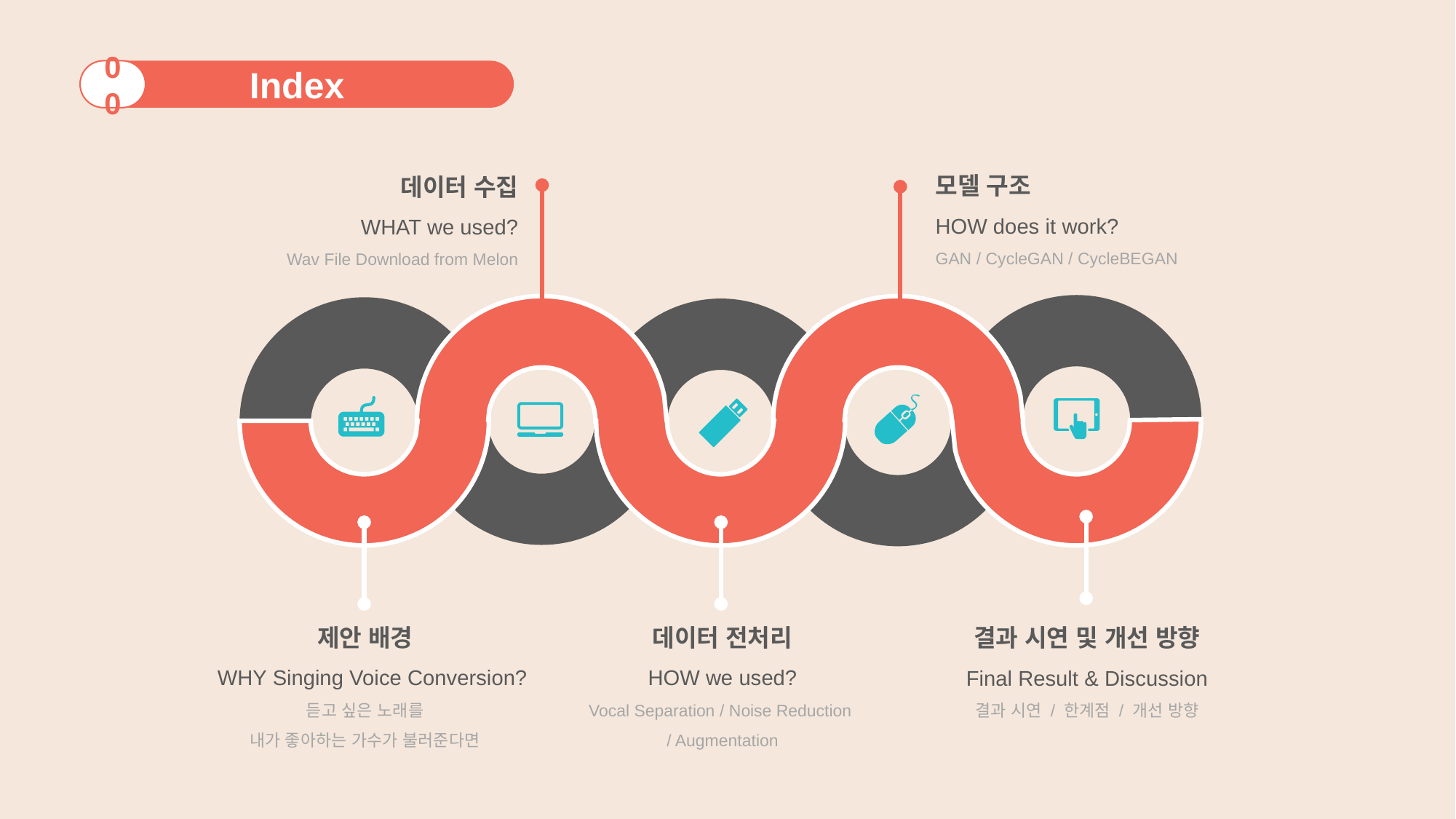

Index
00
모델 구조
HOW does it work?
GAN / CycleGAN / CycleBEGAN
데이터 수집
WHAT we used?
Wav File Download from Melon

제안 배경
WHY Singing Voice Conversion?
듣고 싶은 노래를
내가 좋아하는 가수가 불러준다면
데이터 전처리
HOW we used?
Vocal Separation / Noise Reduction
 / Augmentation
결과 시연 및 개선 방향
Final Result & Discussion
결과 시연 / 한계점 / 개선 방향